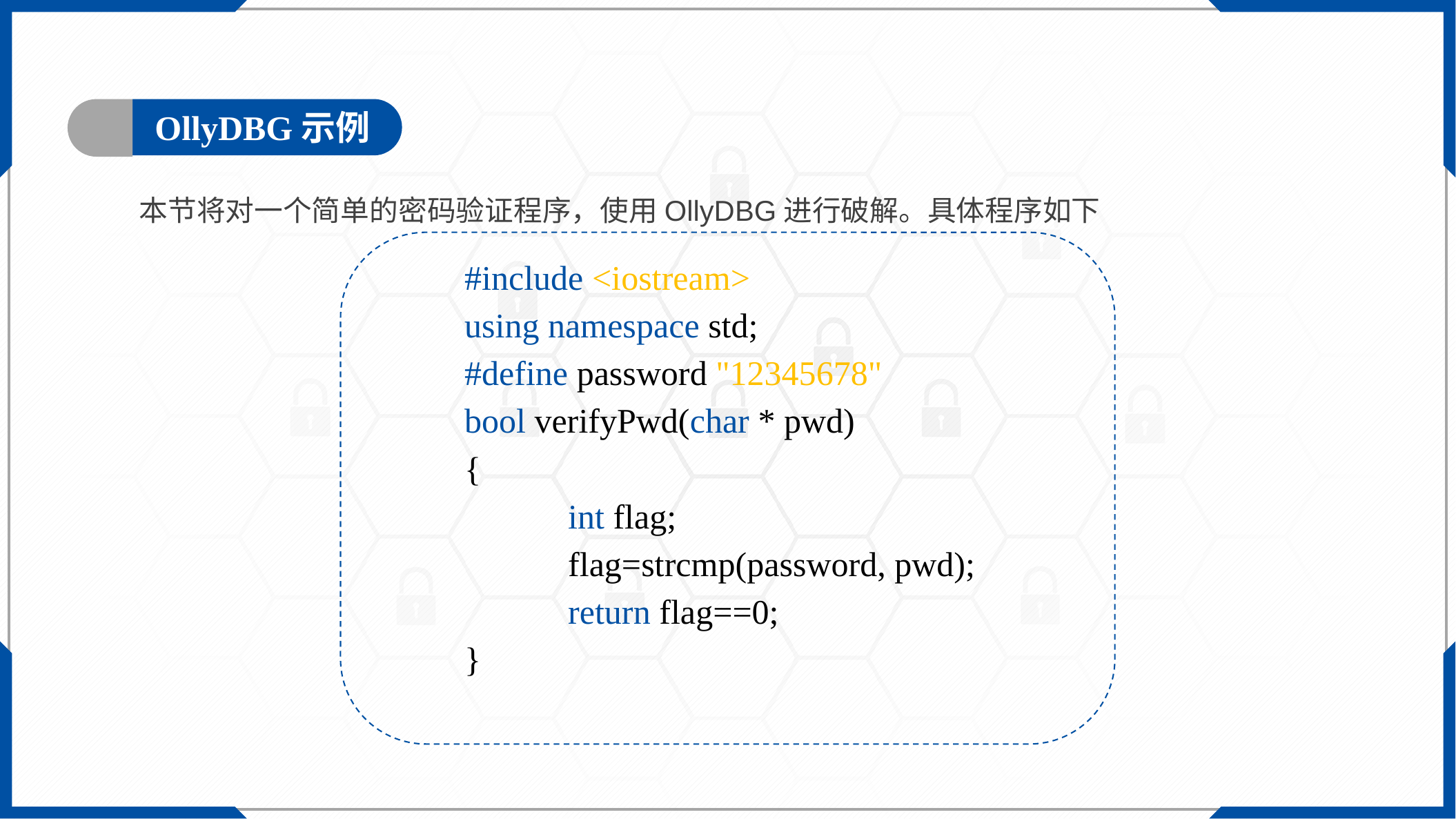

OllyDBG示例

本节将对一个简单的密码验证程序，使用OllyDBG进行破解。具体程序如下

| #include <iostream> using namespace std; #define password "12345678" bool verifyPwd(char \* pwd) { int flag; flag=strcmp(password, pwd); return flag==0; } |
| --- |